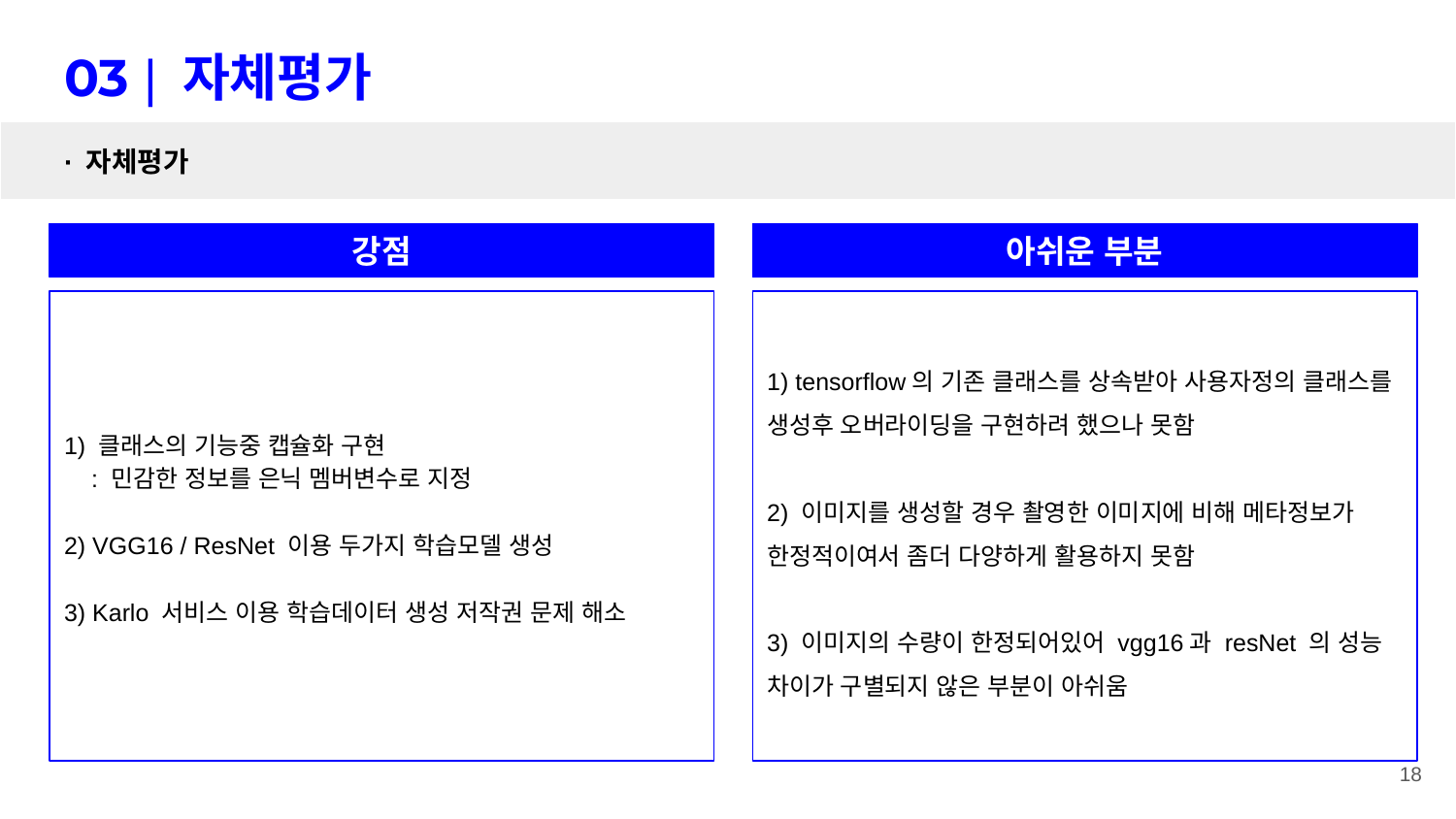

# 03 | 자체평가

· 자체평가

강점
아쉬운 부분

1) 클래스의 기능중 캡슐화 구현
    : 민감한 정보를 은닉 멤버변수로 지정

2) VGG16 / ResNet 이용 두가지 학습모델 생성

3) Karlo 서비스 이용 학습데이터 생성 저작권 문제 해소

1) tensorflow의 기존 클래스를 상속받아 사용자정의 클래스를 생성후 오버라이딩을 구현하려 했으나 못함

2) 이미지를 생성할 경우 촬영한 이미지에 비해 메타정보가 한정적이여서 좀더 다양하게 활용하지 못함

3) 이미지의 수량이 한정되어있어 vgg16과 resNet 의 성능 차이가 구별되지 않은 부분이 아쉬움
18